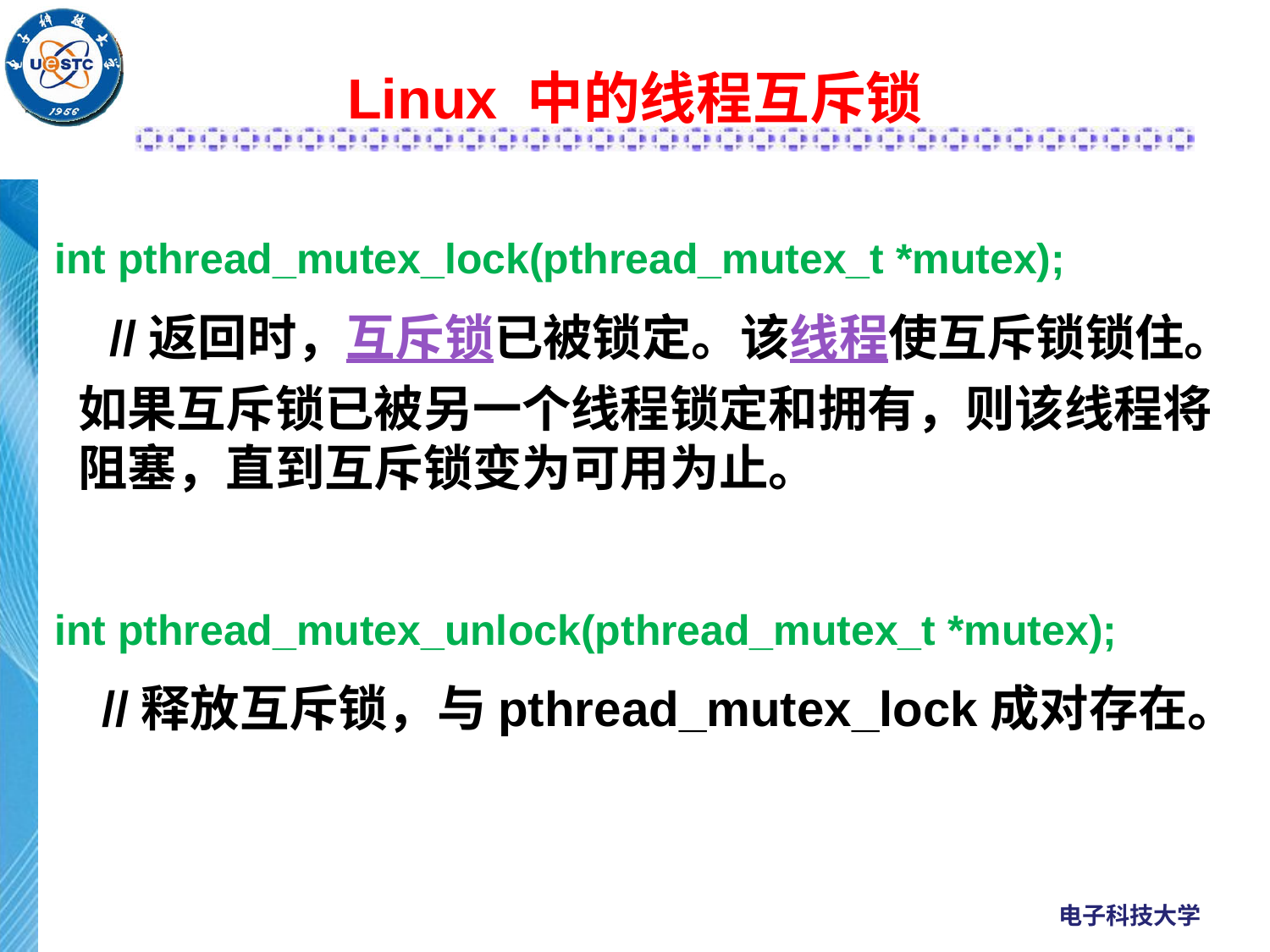

# Linux 中的线程互斥锁
int pthread_mutex_lock(pthread_mutex_t *mutex);
    //返回时，互斥锁已被锁定。该线程使互斥锁锁住。如果互斥锁已被另一个线程锁定和拥有，则该线程将阻塞，直到互斥锁变为可用为止。

int pthread_mutex_unlock(pthread_mutex_t *mutex);
    //释放互斥锁，与pthread_mutex_lock成对存在。